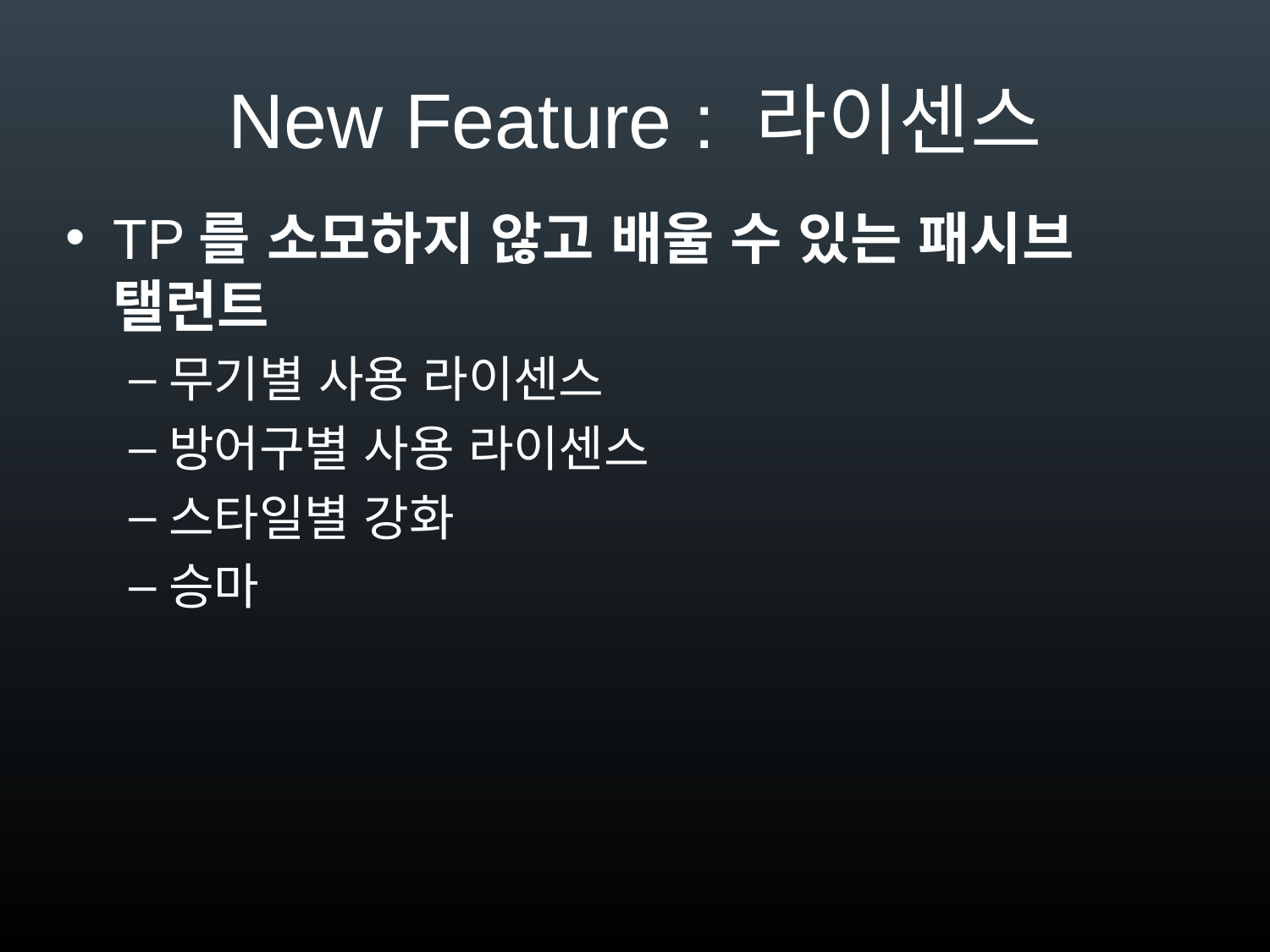

# New Feature : 라이센스
TP를 소모하지 않고 배울 수 있는 패시브 탤런트
무기별 사용 라이센스
방어구별 사용 라이센스
스타일별 강화
승마